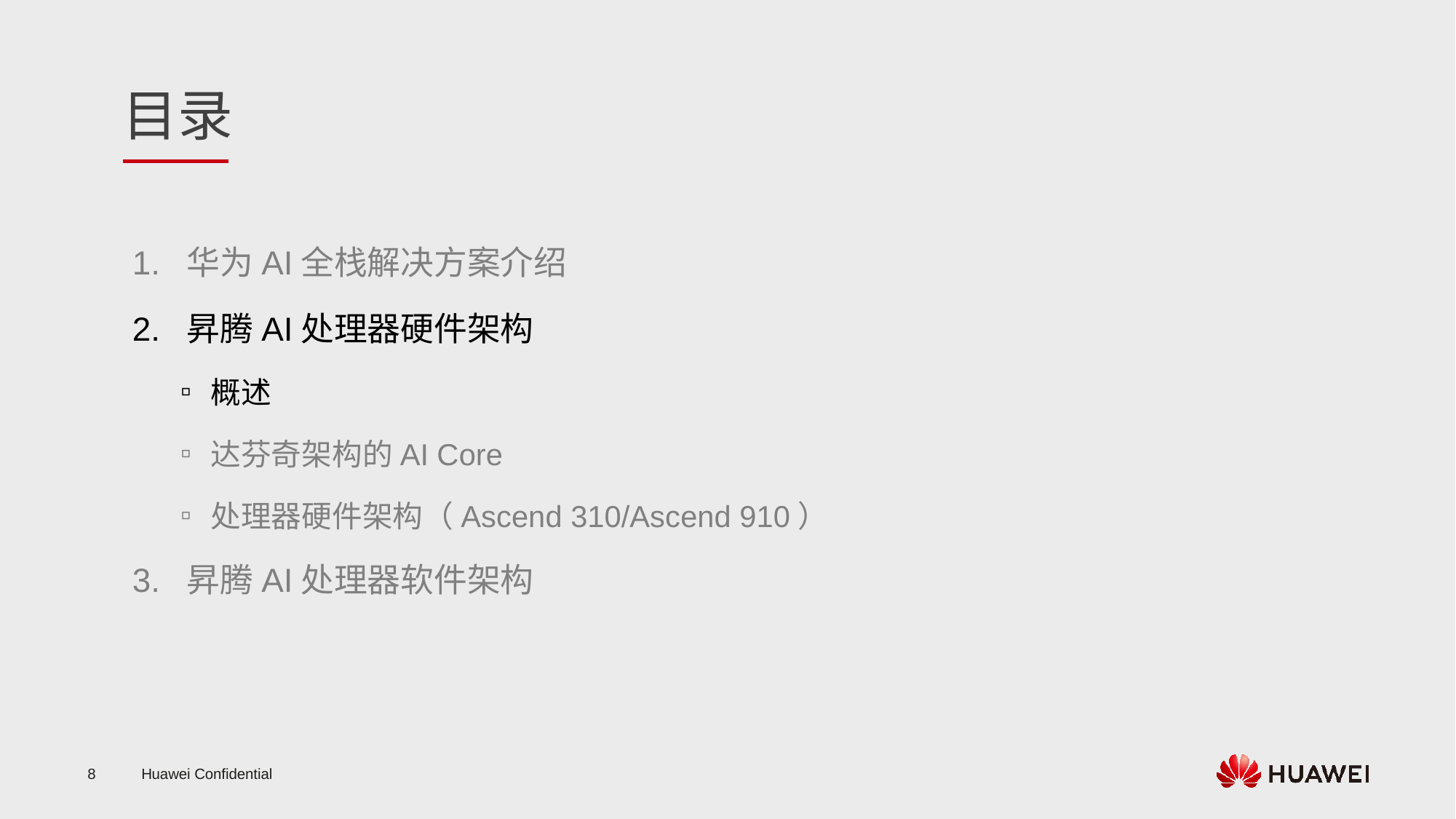

华为AI全栈解决方案介绍
昇腾AI处理器硬件架构
概述
达芬奇架构的AI Core
处理器硬件架构（Ascend 310/Ascend 910）
昇腾AI处理器软件架构